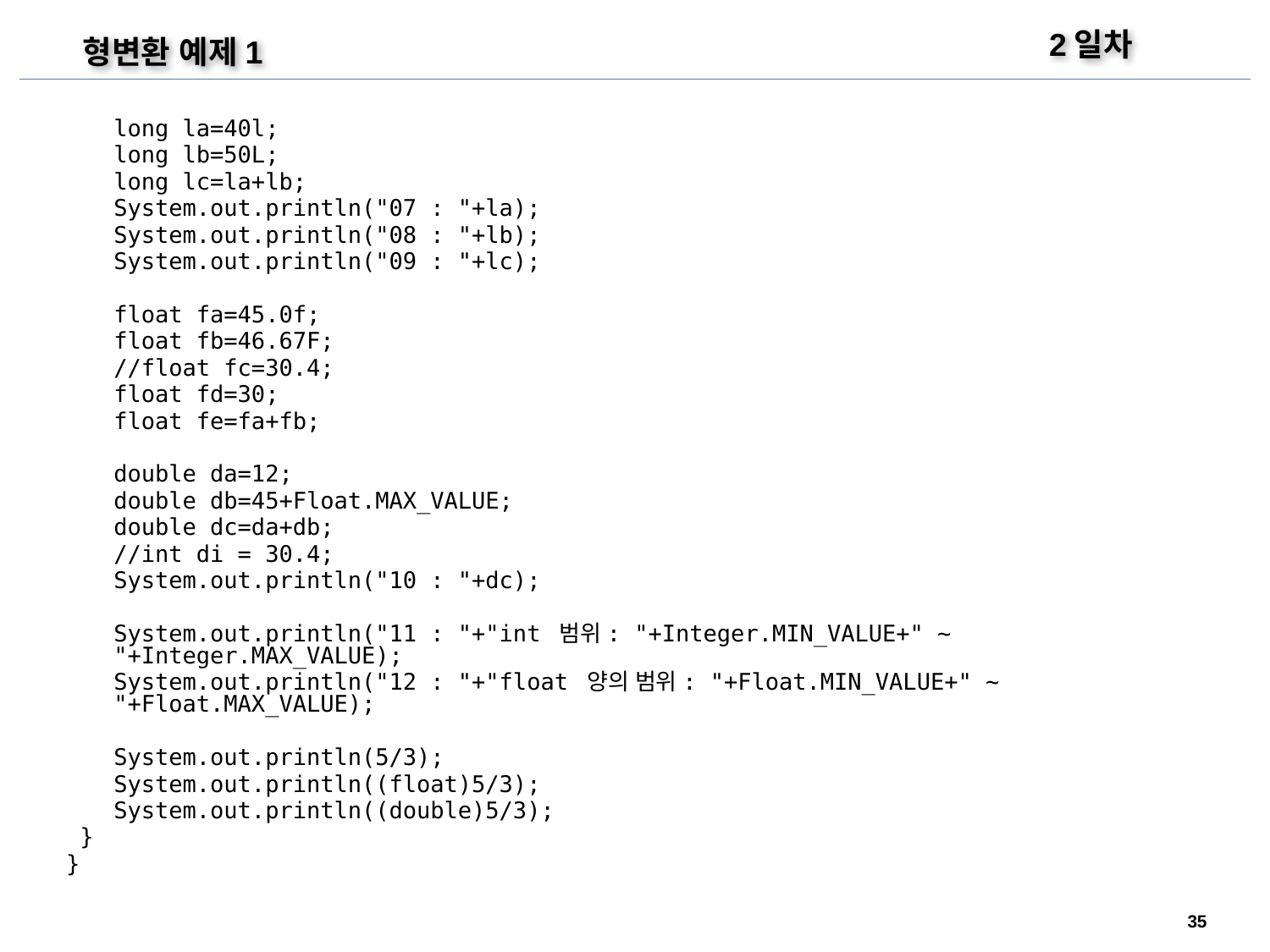

2일차
형변환 예제1

	long la=40l;
	long lb=50L;
	long lc=la+lb;
	System.out.println("07 : "+la);
	System.out.println("08 : "+lb);
	System.out.println("09 : "+lc);

	float fa=45.0f;
	float fb=46.67F;
	//float fc=30.4;
	float fd=30;
	float fe=fa+fb;

	double da=12;
	double db=45+Float.MAX_VALUE;
	double dc=da+db;
	//int di = 30.4;
	System.out.println("10 : "+dc);

	System.out.println("11 : "+"int 범위: "+Integer.MIN_VALUE+" ~ "+Integer.MAX_VALUE);
	System.out.println("12 : "+"float 양의 범위: "+Float.MIN_VALUE+" ~ "+Float.MAX_VALUE);

	System.out.println(5/3);
	System.out.println((float)5/3);
	System.out.println((double)5/3);
 }
}